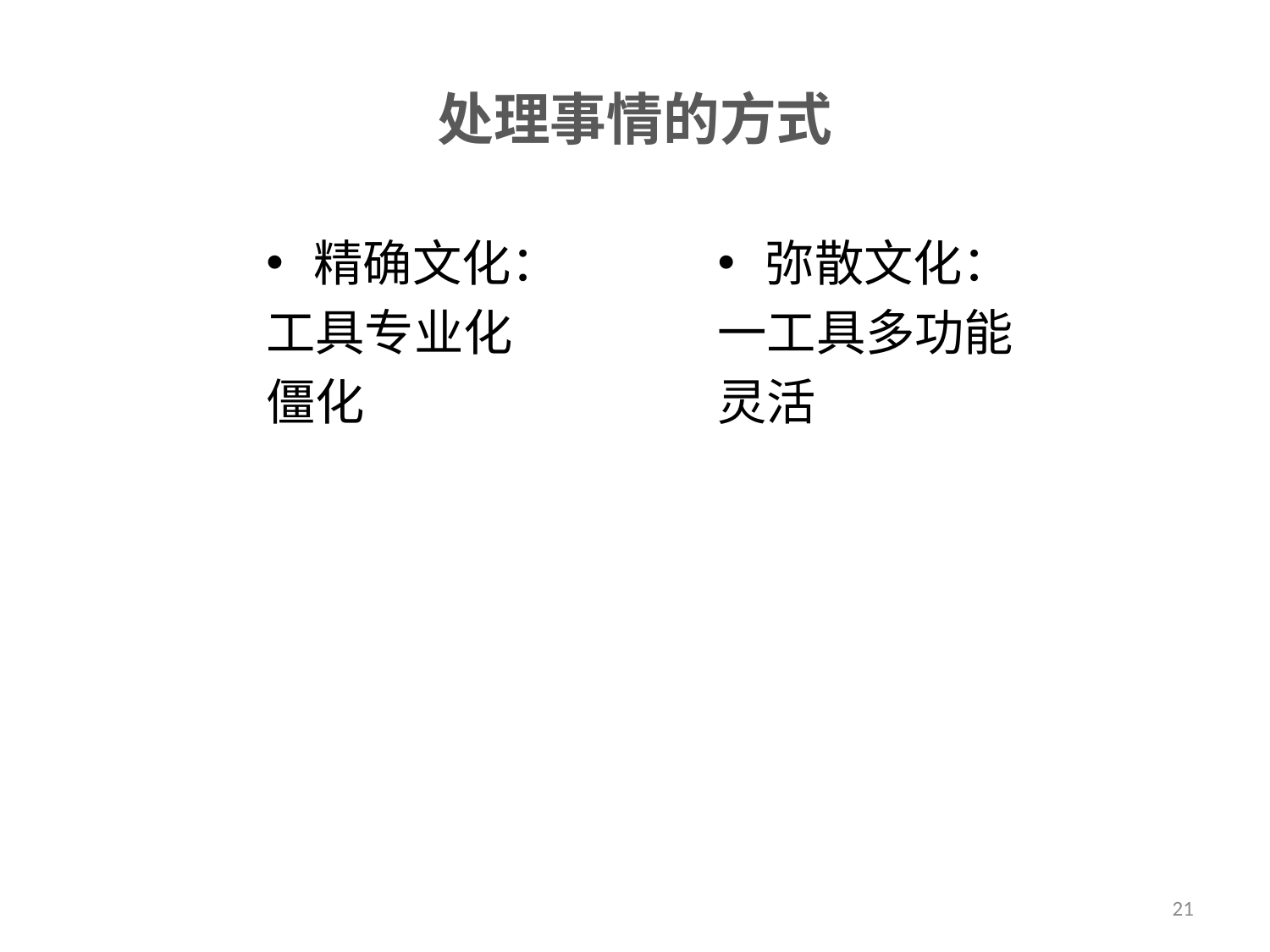

# 处理事情的方式
精确文化：
工具专业化
僵化
弥散文化：
一工具多功能
灵活

21